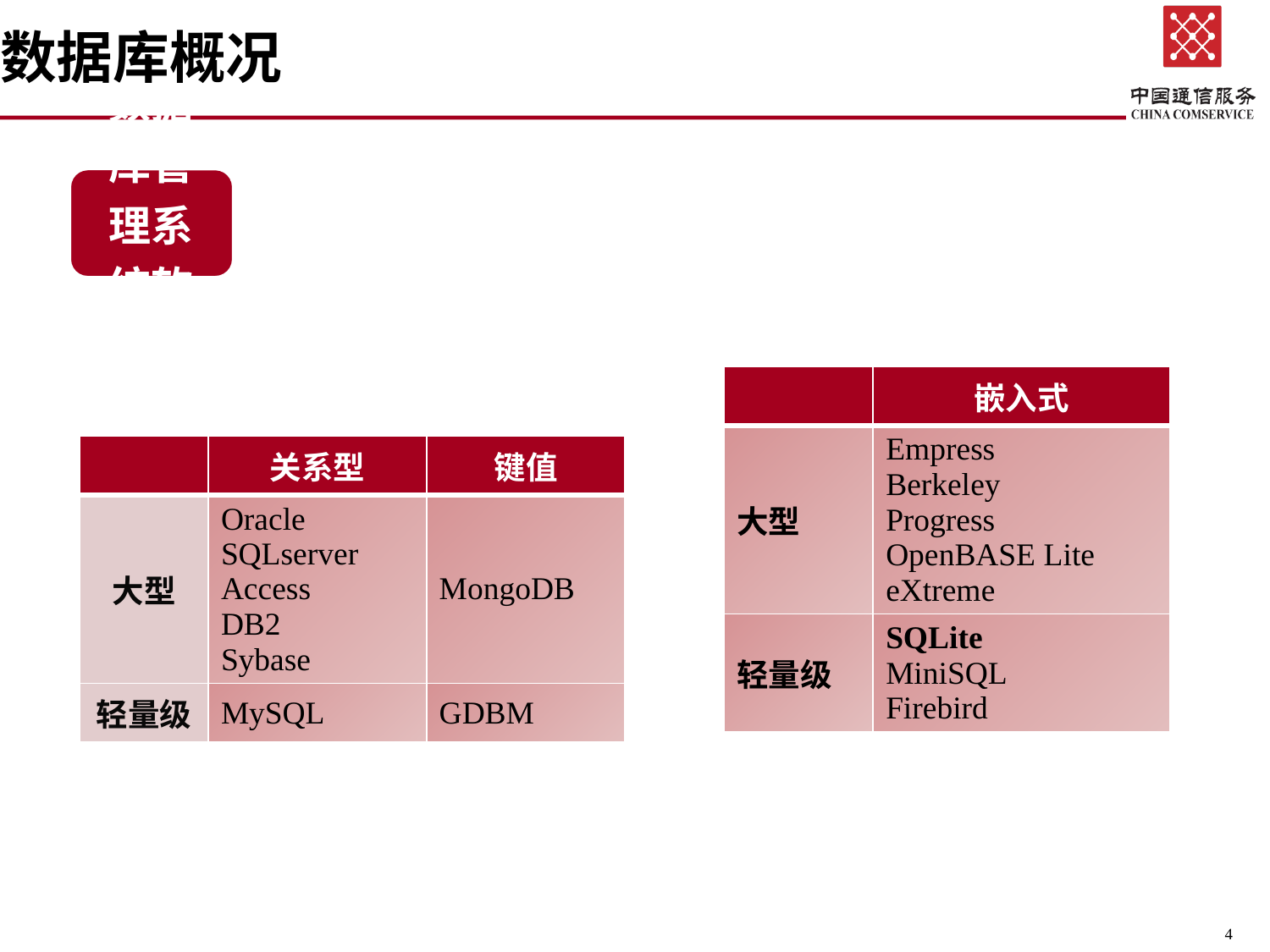

# 数据库概况
数据库管理系统软件
|  | 嵌入式 |
| --- | --- |
| 大型 | Empress Berkeley Progress OpenBASE Lite eXtreme |
| 轻量级 | SQLite MiniSQL Firebird |
|  | 关系型 | 键值 |
| --- | --- | --- |
| 大型 | Oracle SQLserver Access DB2 Sybase | MongoDB |
| 轻量级 | MySQL | GDBM |